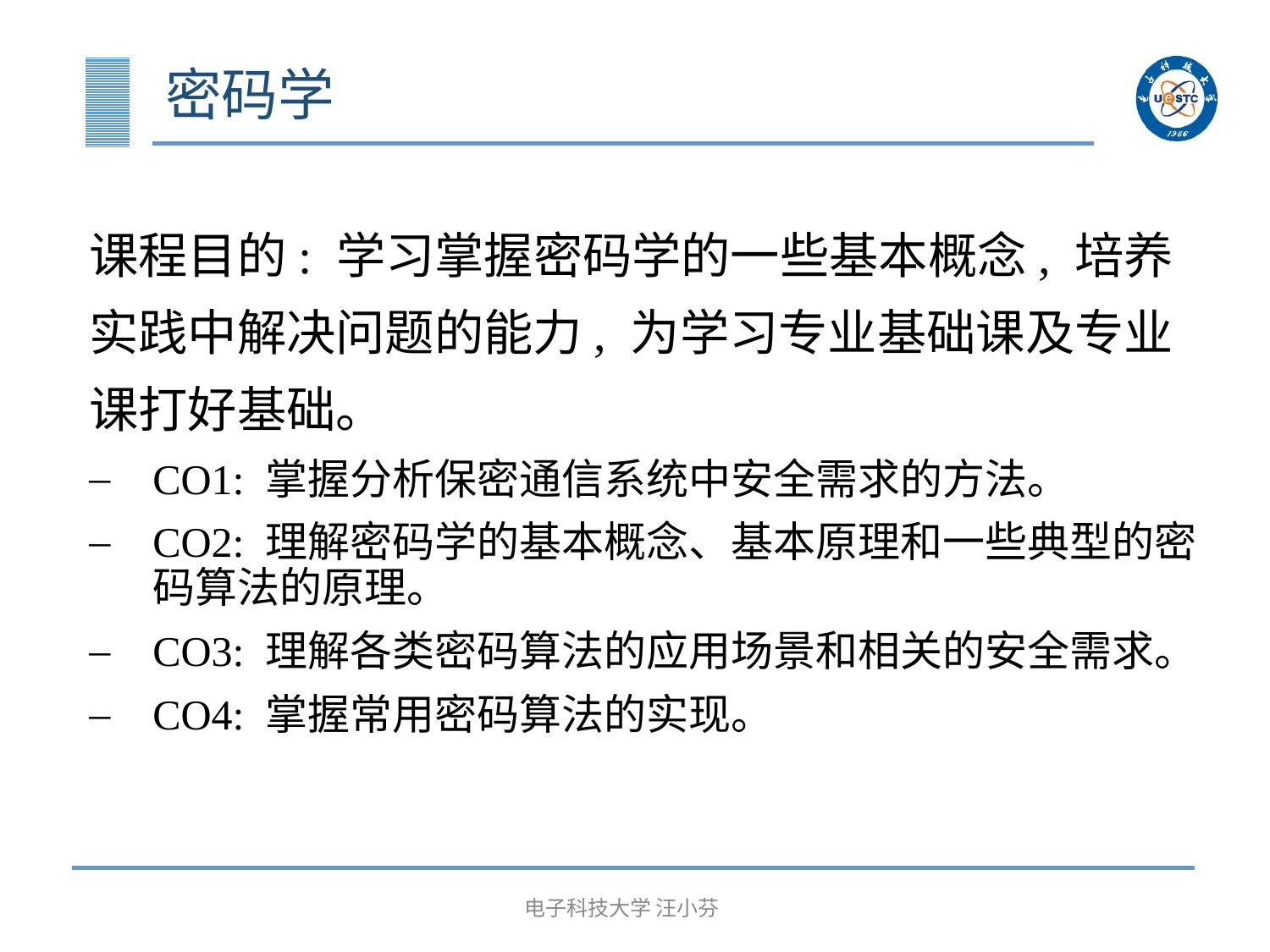

# 密码学
课程目的: 学习掌握密码学的一些基本概念, 培养实践中解决问题的能力, 为学习专业基础课及专业课打好基础。
CO1: 掌握分析保密通信系统中安全需求的方法。
CO2: 理解密码学的基本概念、基本原理和一些典型的密码算法的原理。
CO3: 理解各类密码算法的应用场景和相关的安全需求。
CO4: 掌握常用密码算法的实现。
电子科技大学 汪小芬